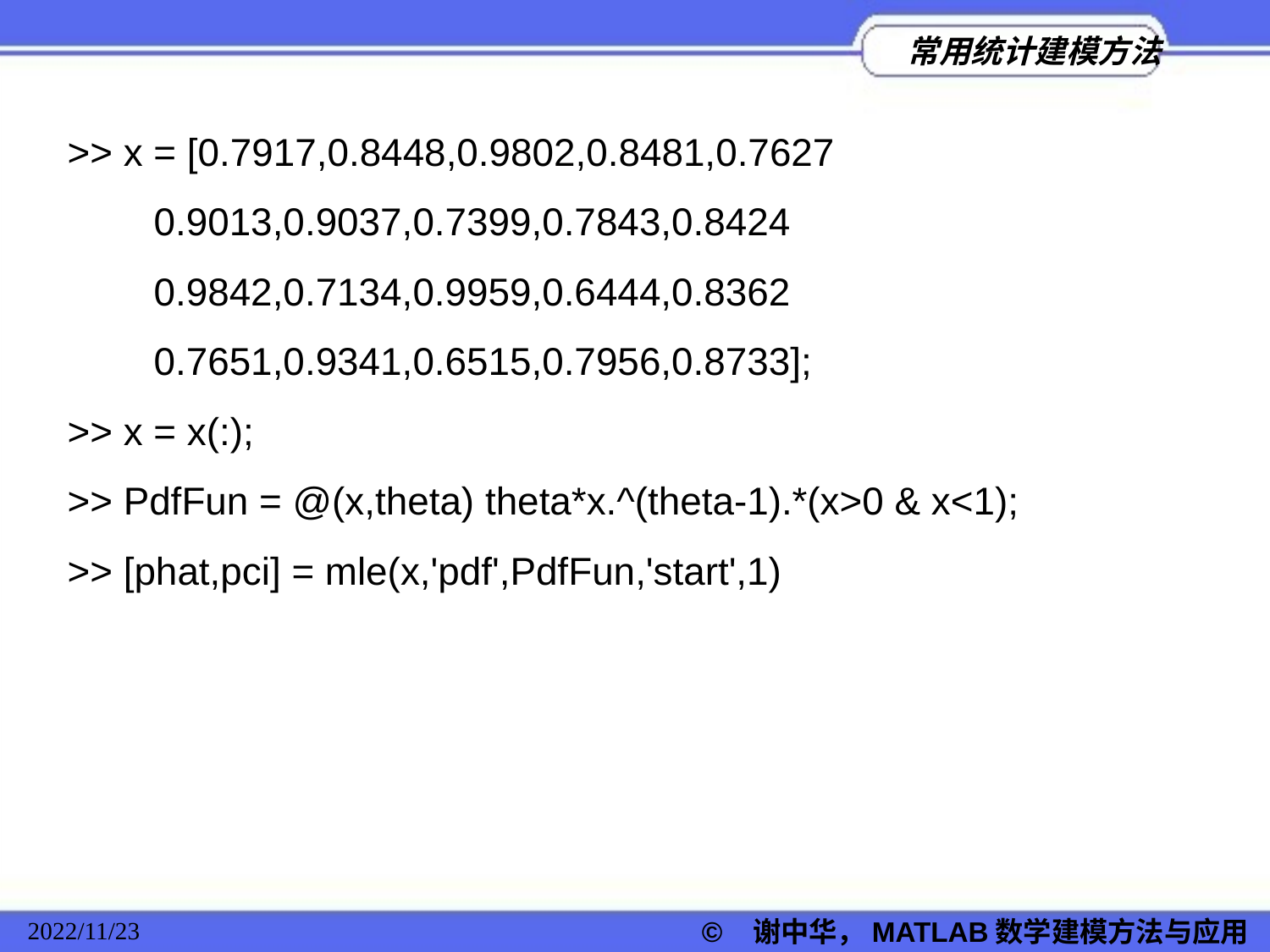

>> x = [0.7917,0.8448,0.9802,0.8481,0.7627
        0.9013,0.9037,0.7399,0.7843,0.8424
        0.9842,0.7134,0.9959,0.6444,0.8362
        0.7651,0.9341,0.6515,0.7956,0.8733];
>> x = x(:);
>> PdfFun = @(x,theta) theta*x.^(theta-1).*(x>0 & x<1);
>> [phat,pci] = mle(x,'pdf',PdfFun,'start',1)
©   谢中华，MATLAB数学建模方法与应用
2022/11/23